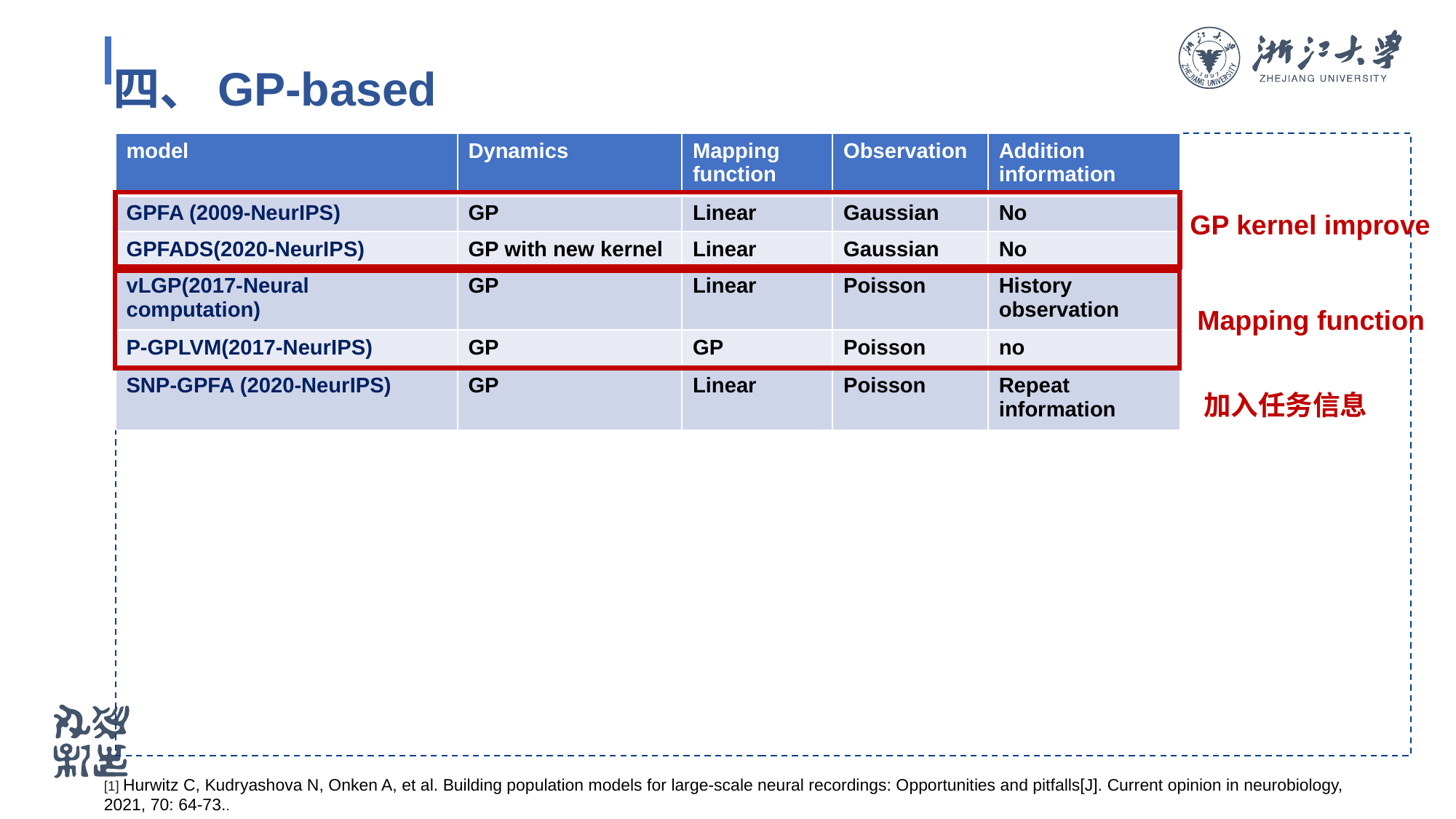

四、GP-based
| model | Dynamics | Mapping function | Observation | Addition information |
| --- | --- | --- | --- | --- |
| GPFA (2009-NeurIPS) | GP | Linear | Gaussian | No |
| GPFADS(2020-NeurIPS) | GP with new kernel | Linear | Gaussian | No |
| vLGP(2017-Neural computation) | GP | Linear | Poisson | History observation |
| P-GPLVM(2017-NeurIPS) | GP | GP | Poisson | no |
| SNP-GPFA (2020-NeurIPS) | GP | Linear | Poisson | Repeat information |

GP kernel improve

Mapping function
加入任务信息

[1] Hurwitz C, Kudryashova N, Onken A, et al. Building population models for large-scale neural recordings: Opportunities and pitfalls[J]. Current opinion in neurobiology, 2021, 70: 64-73..